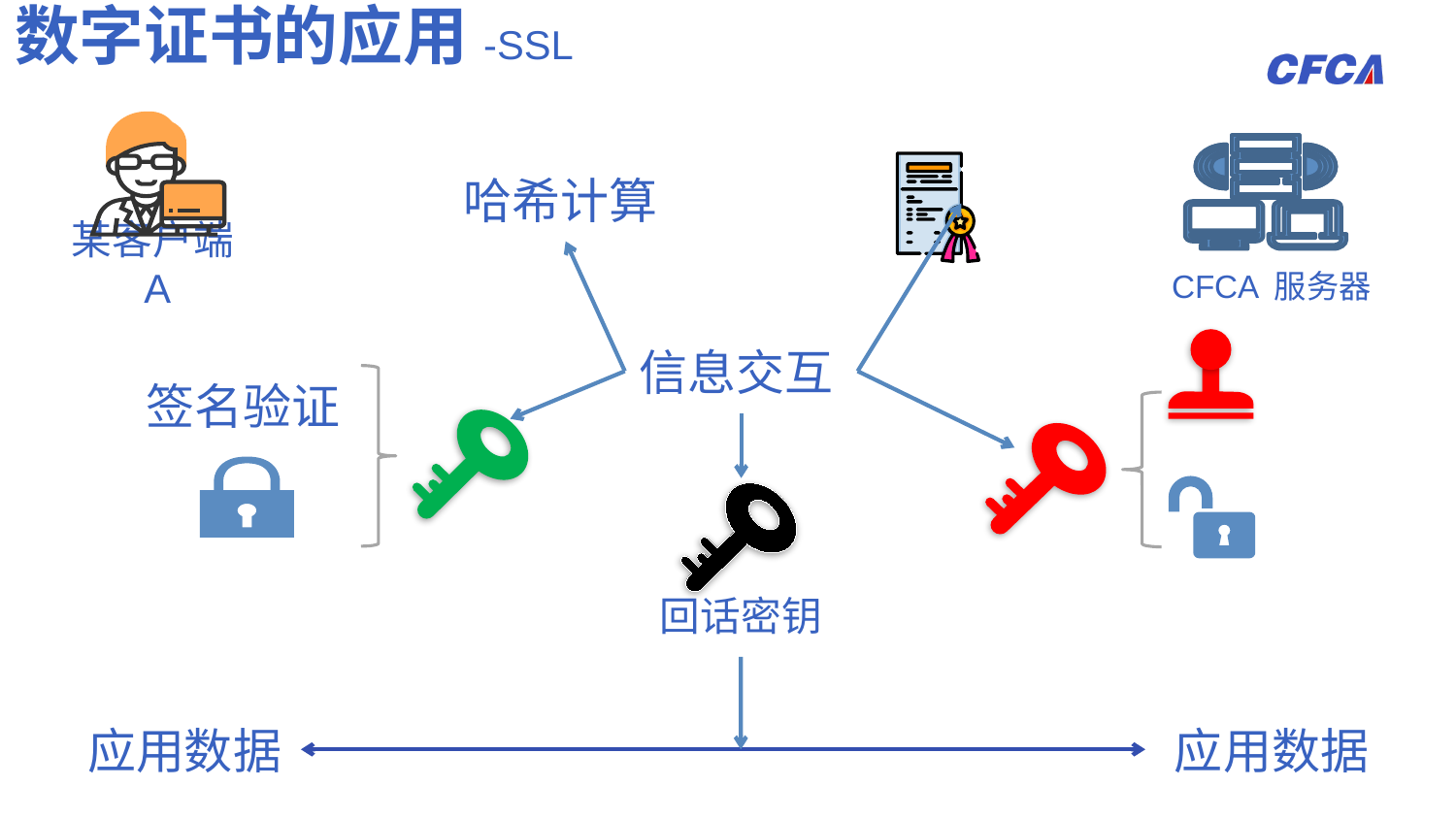

数字证书的应用-SSL

某客户端A

CFCA 服务器

哈希计算
信息交互

签名验证

回话密钥
应用数据
应用数据